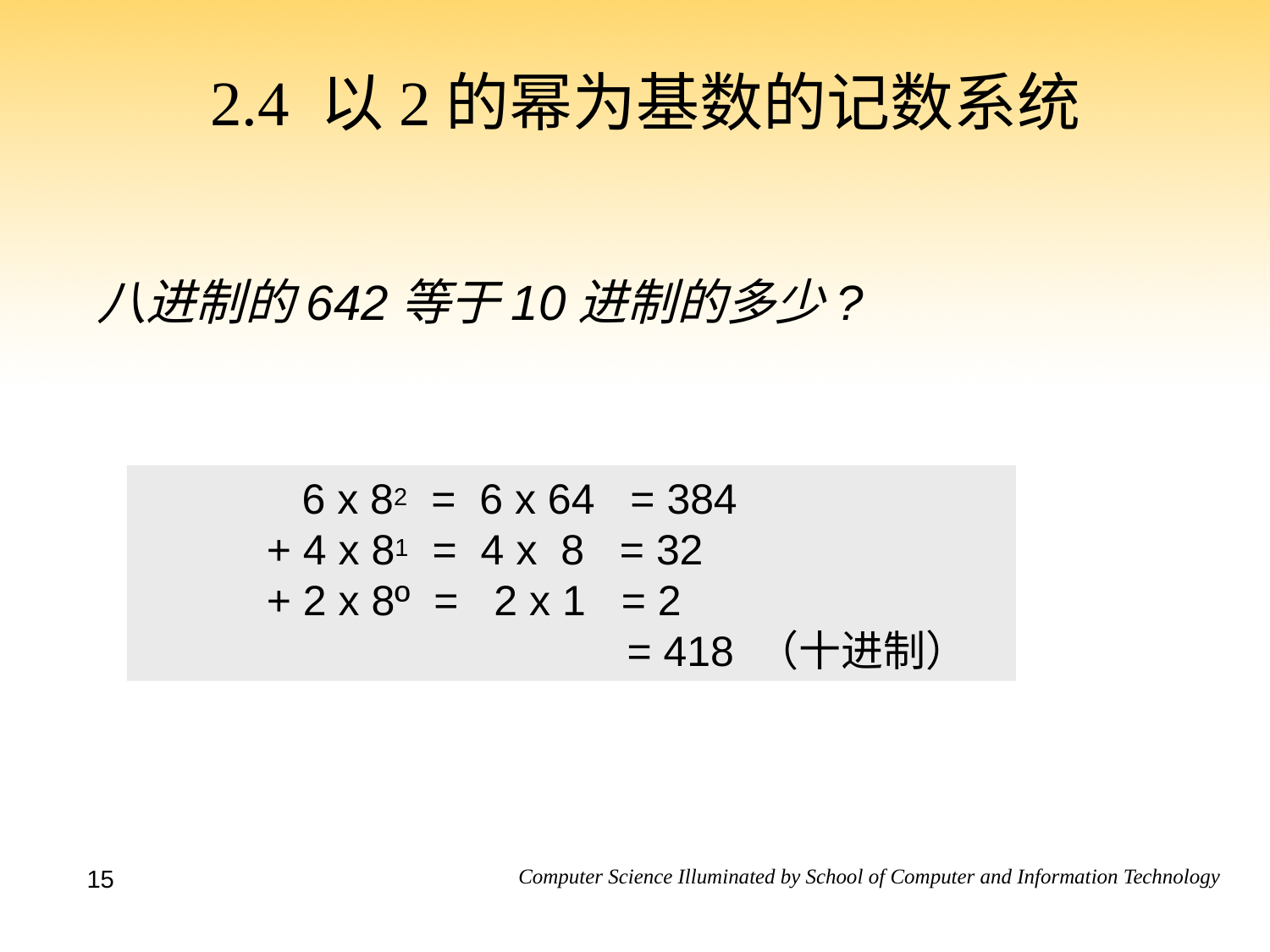

# 2.4 以2的幂为基数的记数系统
八进制的642等于10进制的多少?

	   6 x 82  =  6 x 64   = 384
      	+ 4 x 81  =  4 x  8   = 32
       	+ 2 x 8º  =   2 x 1   = 2
			         = 418 （十进制）
15
11